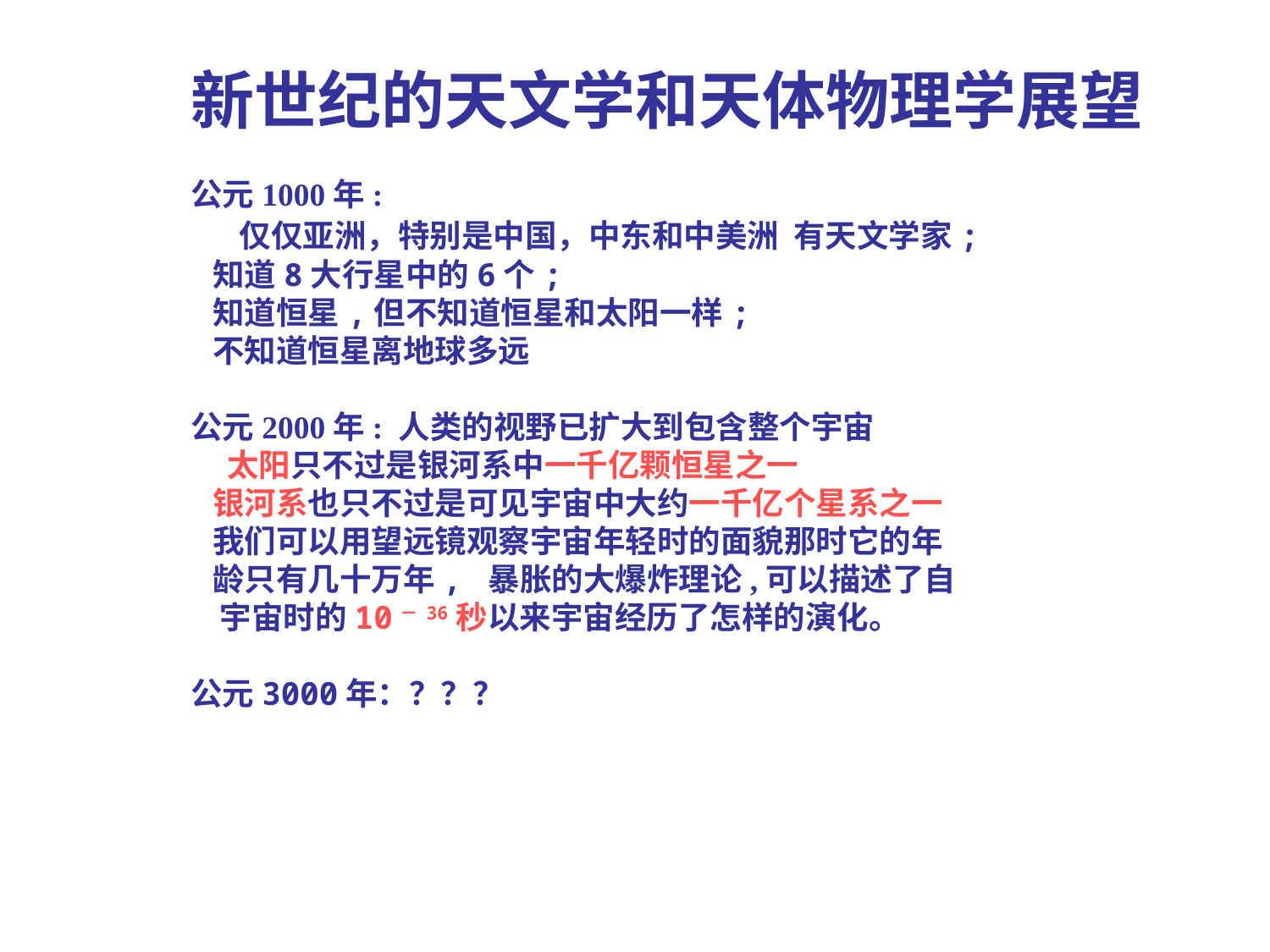

新世纪的天文学和天体物理学展望

公元1000年:
     仅仅亚洲，特别是中国，中东和中美洲  有天文学家;
  知道8大行星中的6个;
  知道恒星,但不知道恒星和太阳一样;
  不知道恒星离地球多远

公元2000年: 人类的视野已扩大到包含整个宇宙
    太阳只不过是银河系中一千亿颗恒星之一
  银河系也只不过是可见宇宙中大约一千亿个星系之一
  我们可以用望远镜观察宇宙年轻时的面貌那时它的年
  龄只有几十万年, 暴胀的大爆炸理论,可以描述了自
   宇宙时的10－36秒以来宇宙经历了怎样的演化。

公元3000年：？？？